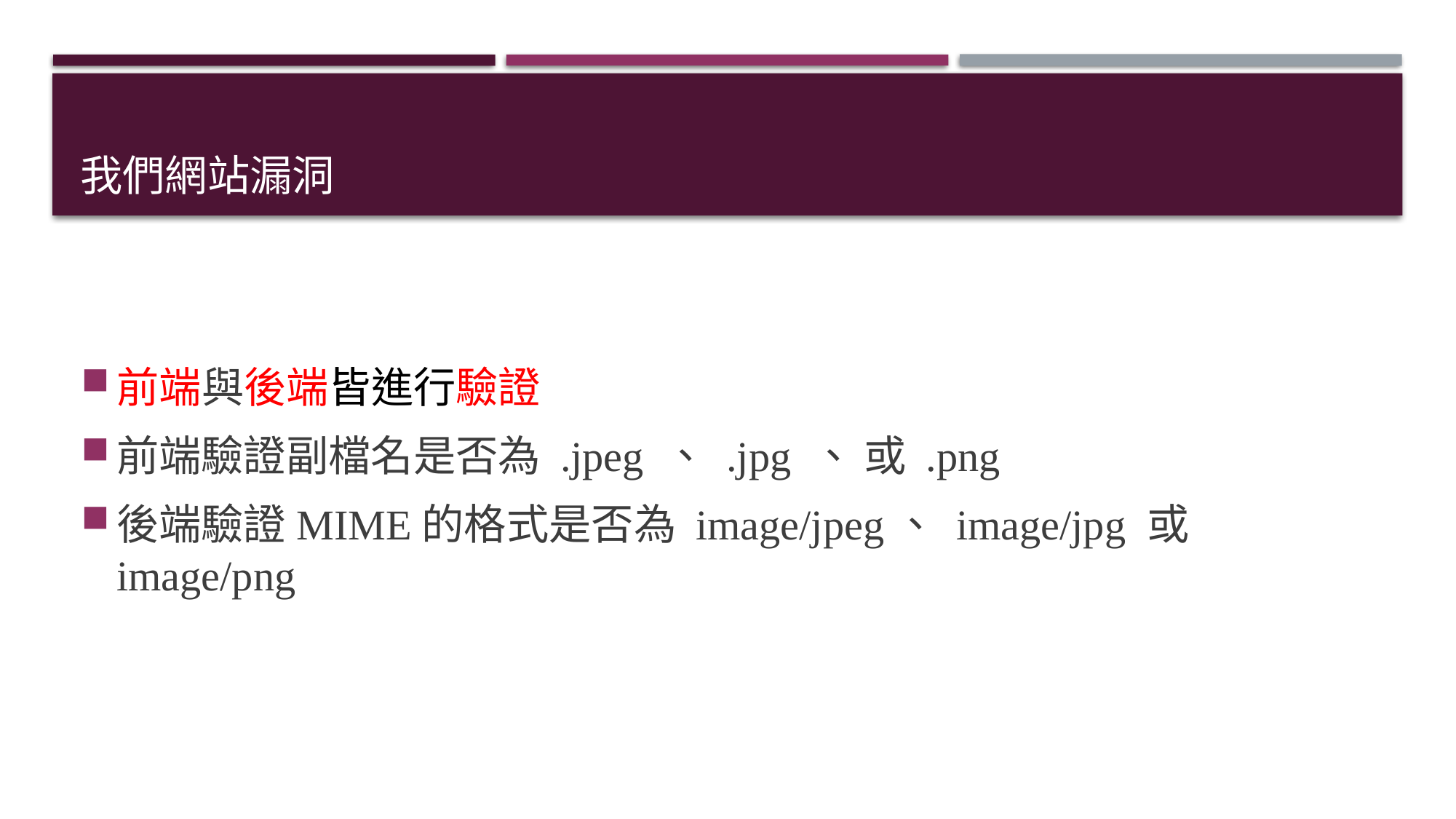

# 我們網站漏洞
前端與後端皆進行驗證
前端驗證副檔名是否為 .jpeg 、 .jpg 、 或 .png
後端驗證MIME的格式是否為 image/jpeg、 image/jpg 或 image/png